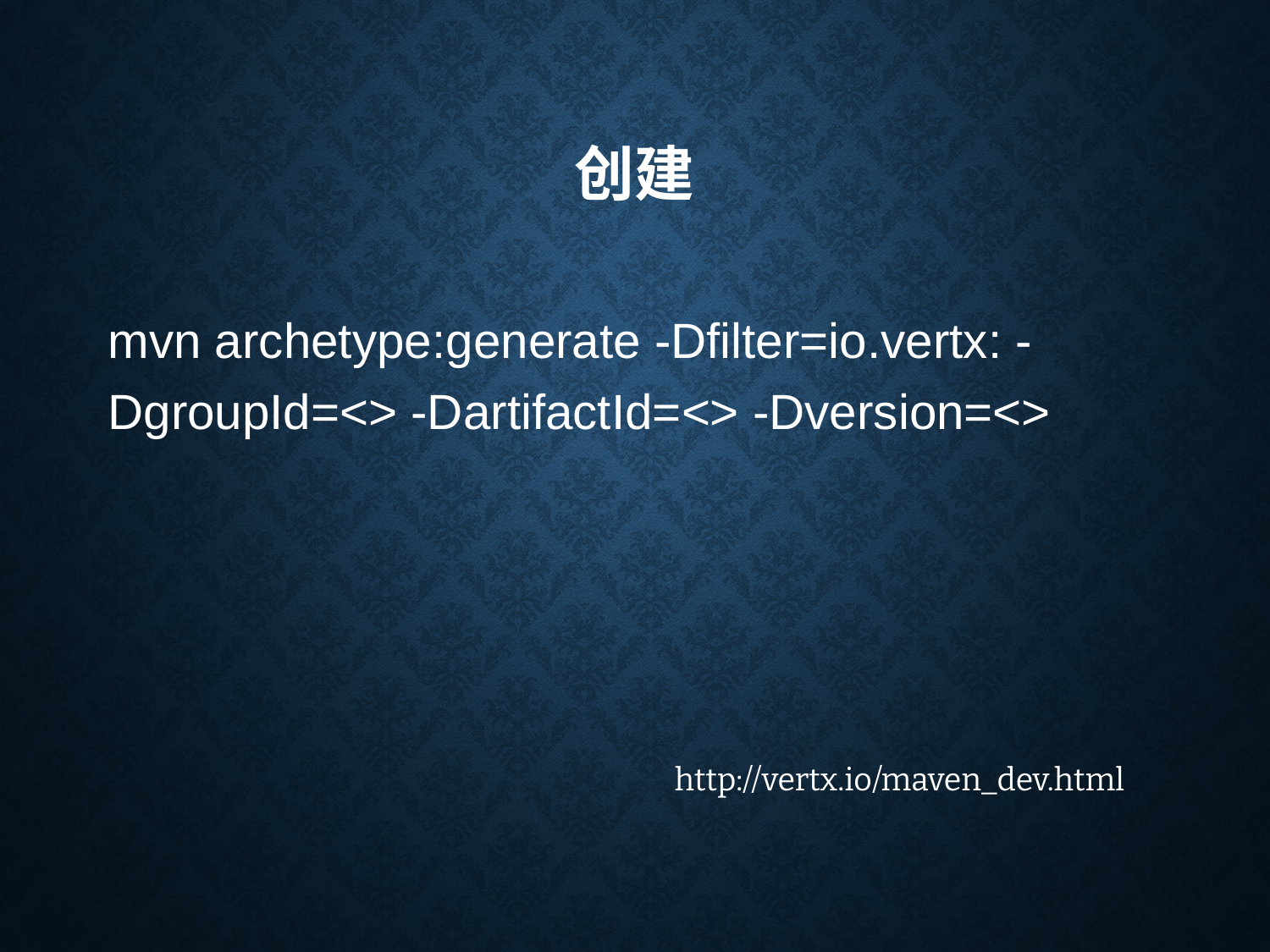

# 创建
mvn archetype:generate -Dfilter=io.vertx: -DgroupId=<> -DartifactId=<> -Dversion=<>
http://vertx.io/maven_dev.html